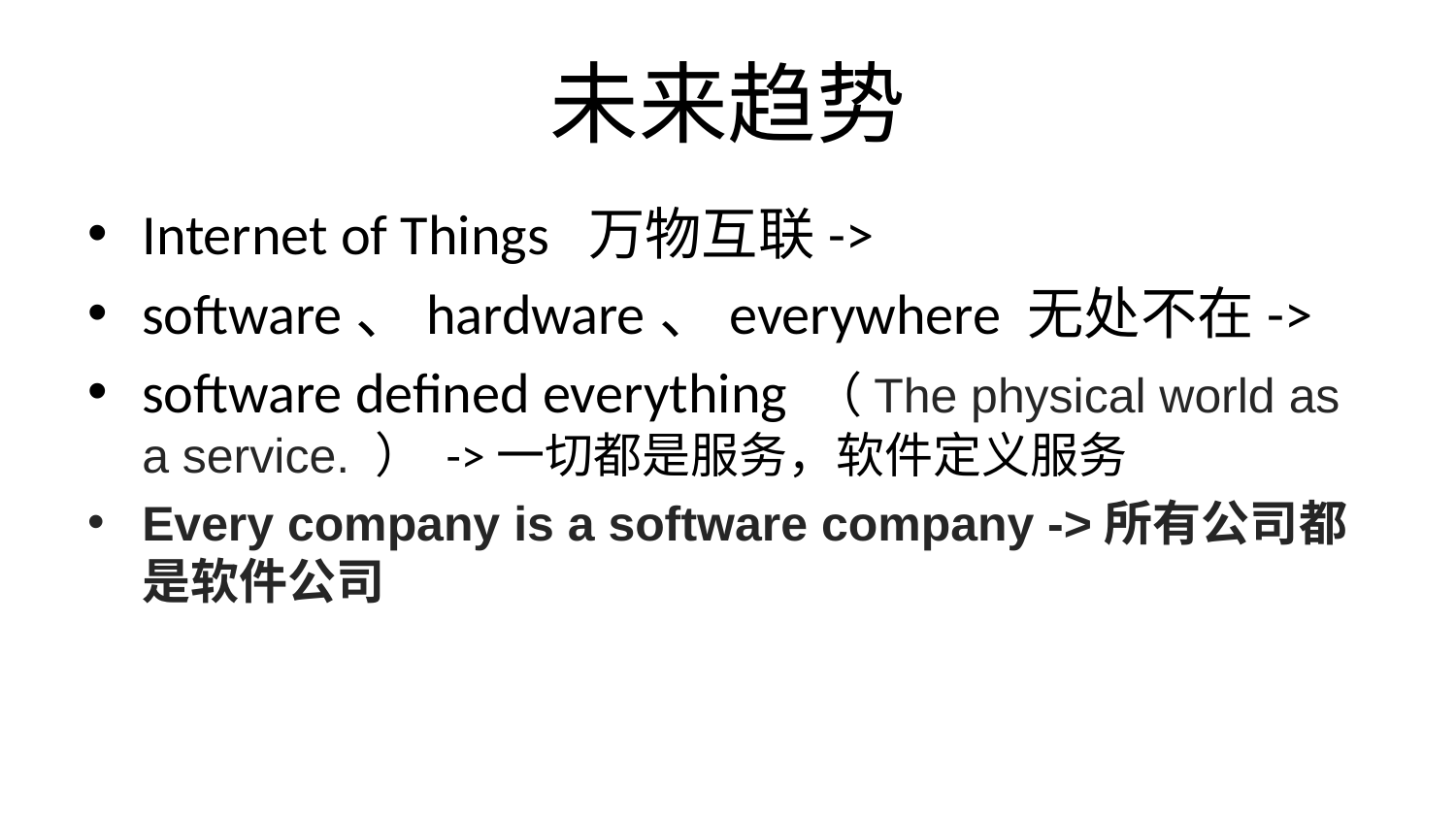

# 未来趋势
Internet of Things  万物互联->
software、hardware、everywhere 无处不在->
software defined everything （The physical world as a service. ） ->一切都是服务，软件定义服务
Every company is a software company ->所有公司都是软件公司